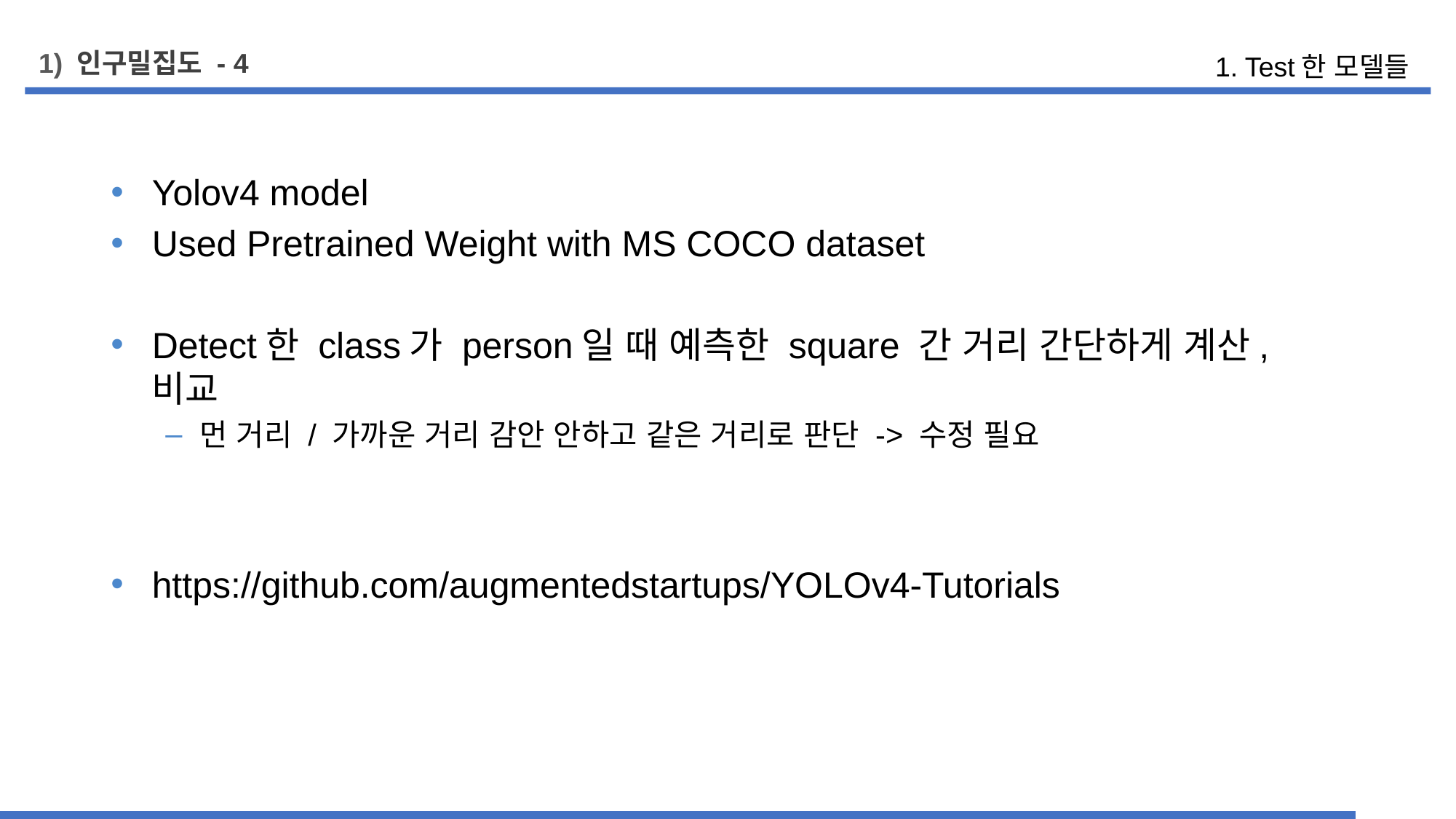

1) 인구밀집도 - 4
1. Test한 모델들

Yolov4 model
Used Pretrained Weight with MS COCO dataset

Detect한 class가 person일 때 예측한 square 간 거리 간단하게 계산, 비교
먼 거리 / 가까운 거리 감안 안하고 같은 거리로 판단 -> 수정 필요

https://github.com/augmentedstartups/YOLOv4-Tutorials